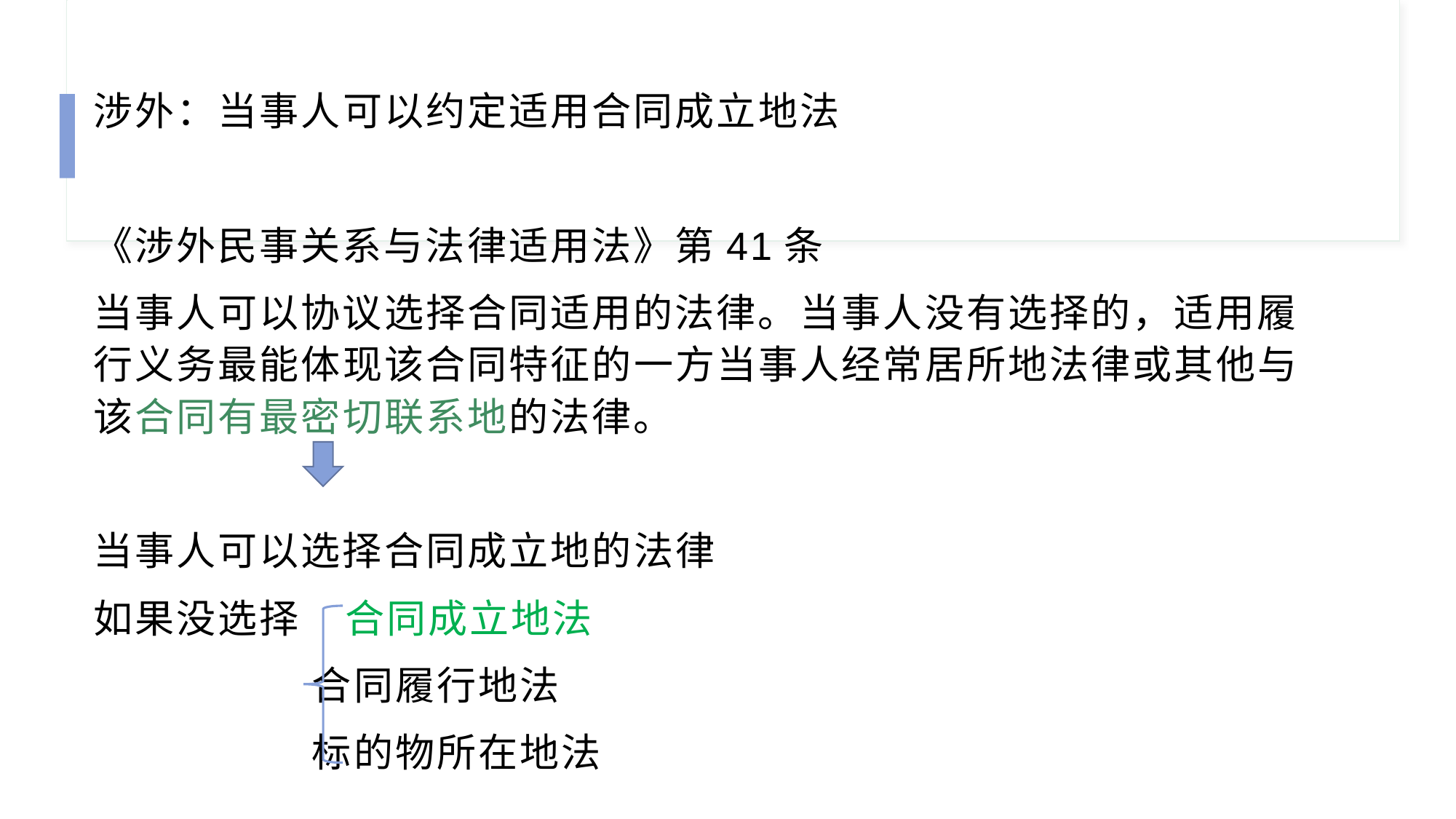

涉外：当事人可以约定适用合同成立地法

《涉外民事关系与法律适用法》第41条
当事人可以协议选择合同适用的法律。当事人没有选择的，适用履行义务最能体现该合同特征的一方当事人经常居所地法律或其他与该合同有最密切联系地的法律。

当事人可以选择合同成立地的法律
如果没选择    合同成立地法
                   合同履行地法
                   标的物所在地法